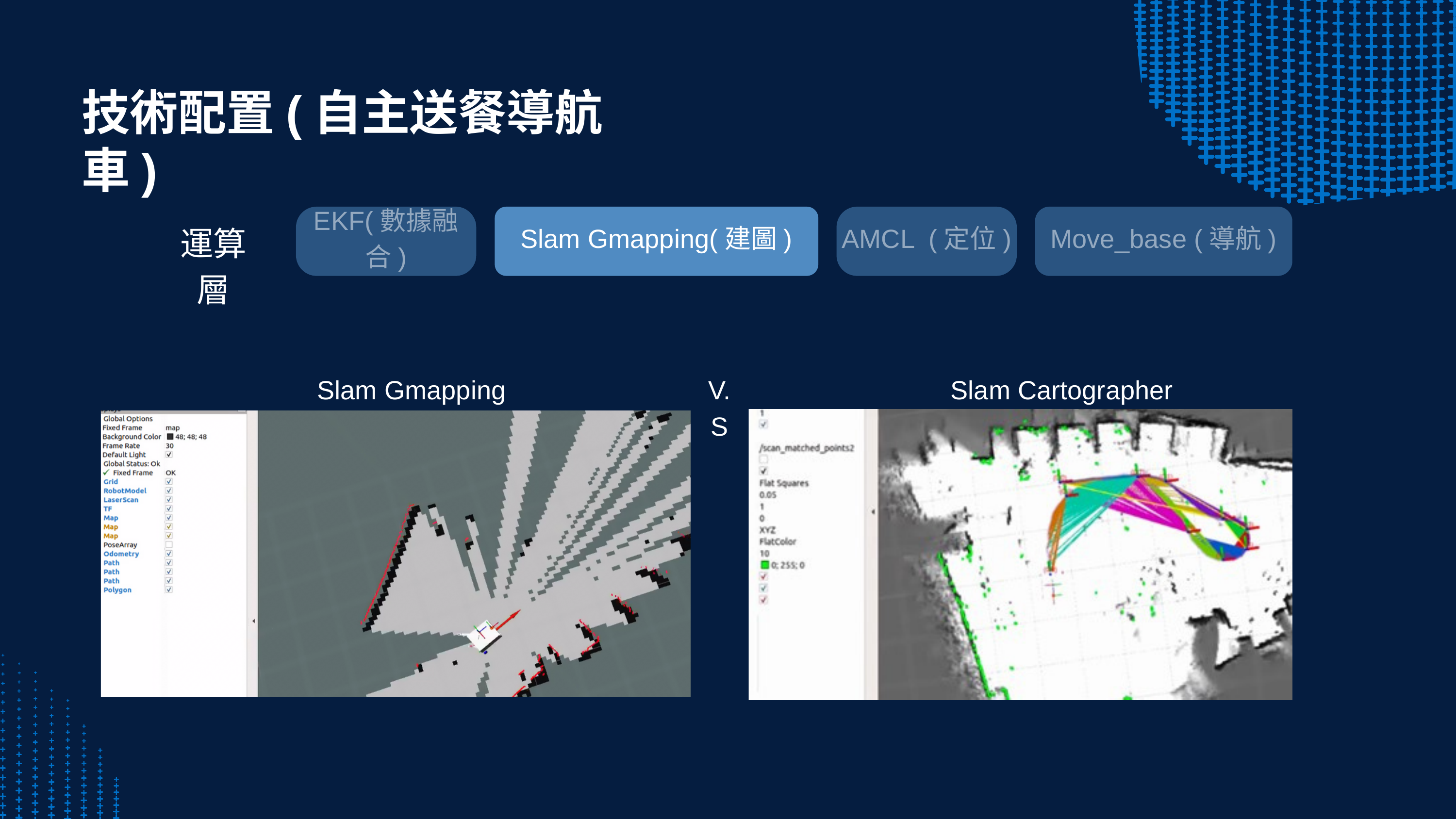

技術配置(自主送餐導航車)

EKF(數據融合)

Slam Gmapping(建圖)

AMCL  (定位)

Move_base (導航)
運算層
Slam Gmapping
V.S
Slam Cartographer